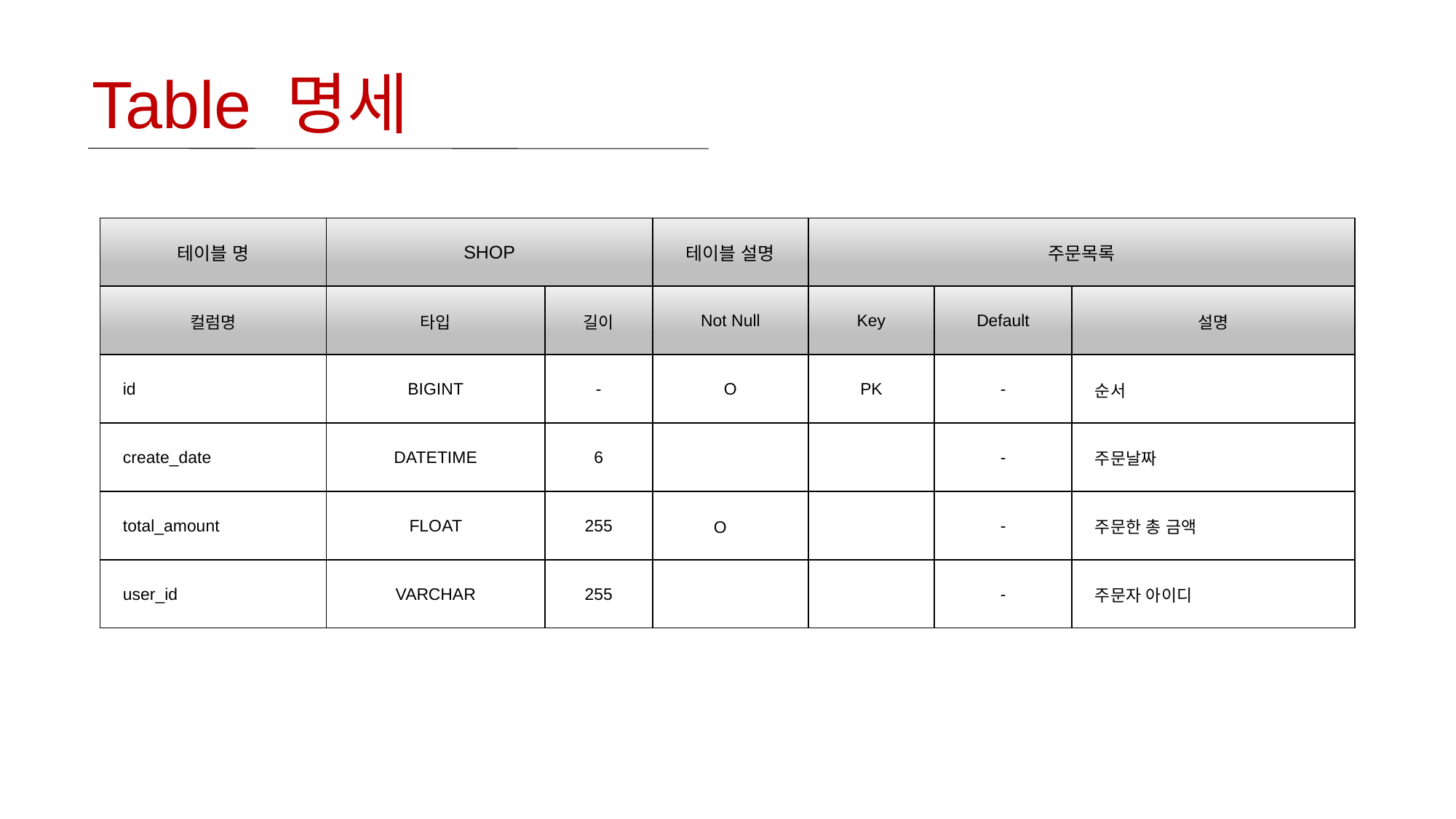

# Table 명세
| 테이블 명 | SHOP | URI | 테이블 설명 | 주문목록 |  |  |
| --- | --- | --- | --- | --- | --- | --- |
| 컬럼명 | 타입 | 길이 | Not Null | Key | Default | 설명 |
| id | BIGINT | - | O | PK | - | 순서 |
| create\_date | DATETIME | 6 |  |  | - | 주문날짜 |
| total\_amount | FLOAT | 255 | O |  | - | 주문한 총 금액 |
| user\_id | VARCHAR | 255 |  |  | - | 주문자 아이디 |